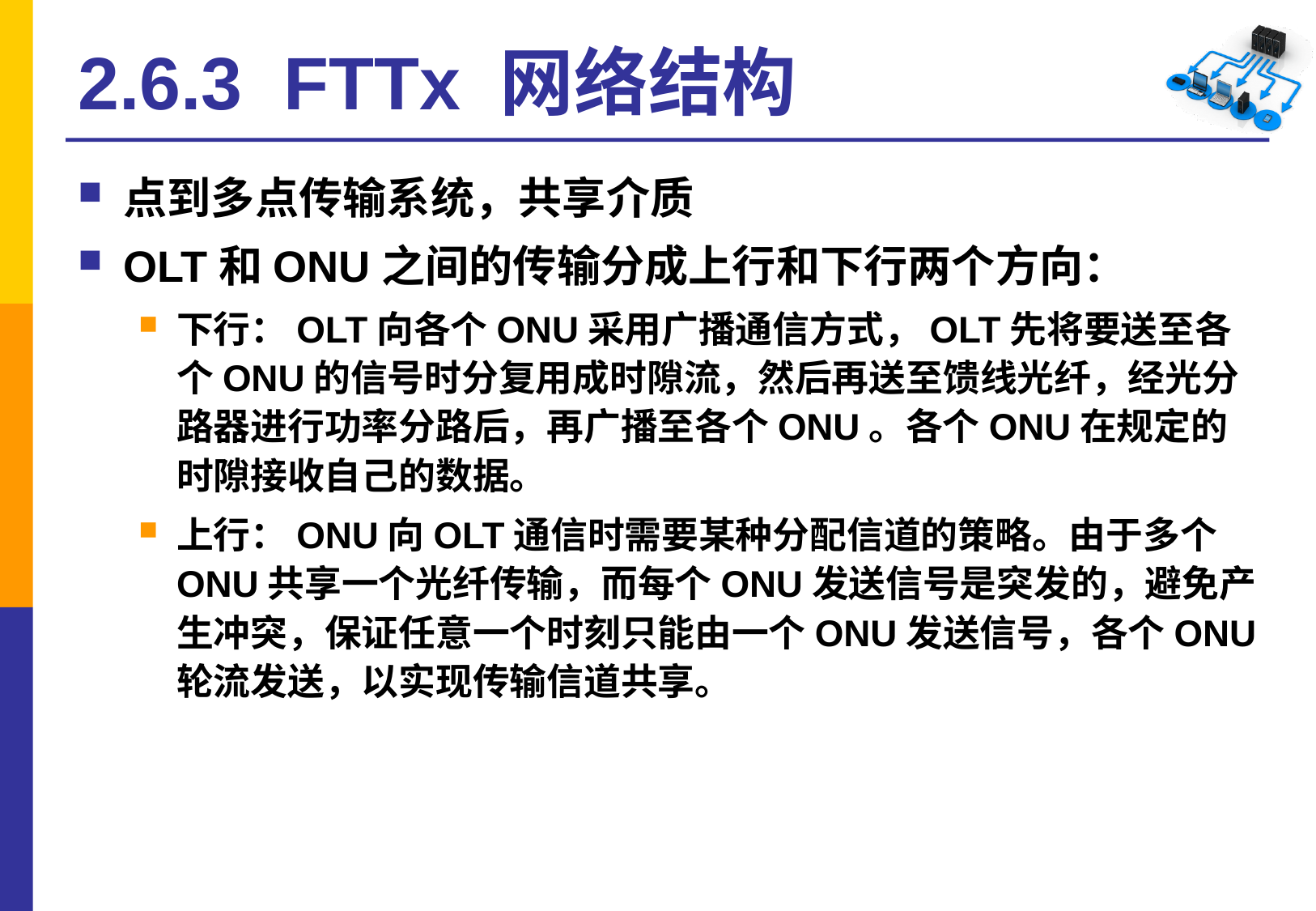

# 2.6.3  FTTx 网络结构
点到多点传输系统，共享介质
OLT和ONU之间的传输分成上行和下行两个方向：
下行：OLT向各个ONU采用广播通信方式，OLT先将要送至各个ONU的信号时分复用成时隙流，然后再送至馈线光纤，经光分路器进行功率分路后，再广播至各个ONU。各个ONU在规定的时隙接收自己的数据。
上行：ONU向OLT通信时需要某种分配信道的策略。由于多个ONU共享一个光纤传输，而每个ONU发送信号是突发的，避免产生冲突，保证任意一个时刻只能由一个ONU发送信号，各个ONU轮流发送，以实现传输信道共享。